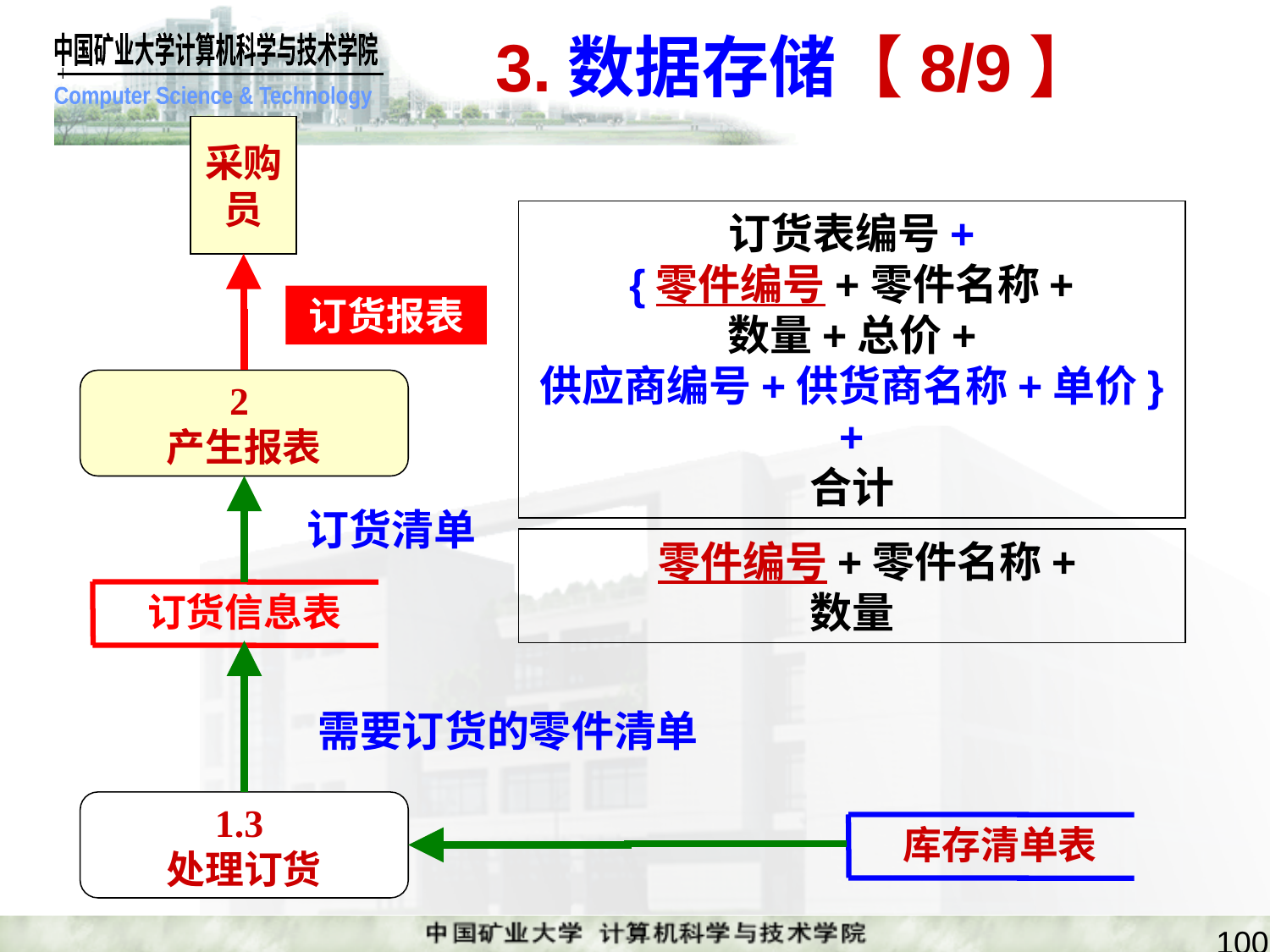

# 3.数据存储【8/9】
采购
员
订货表编号+
{零件编号+零件名称+
数量+总价+
供应商编号+供货商名称+单价}+
合计
订货报表
2
产生报表
订货清单
	零件编号+零件名称+
数量
订货信息表

需要订货的零件清单
1.3
处理订货
库存清单表

100
100